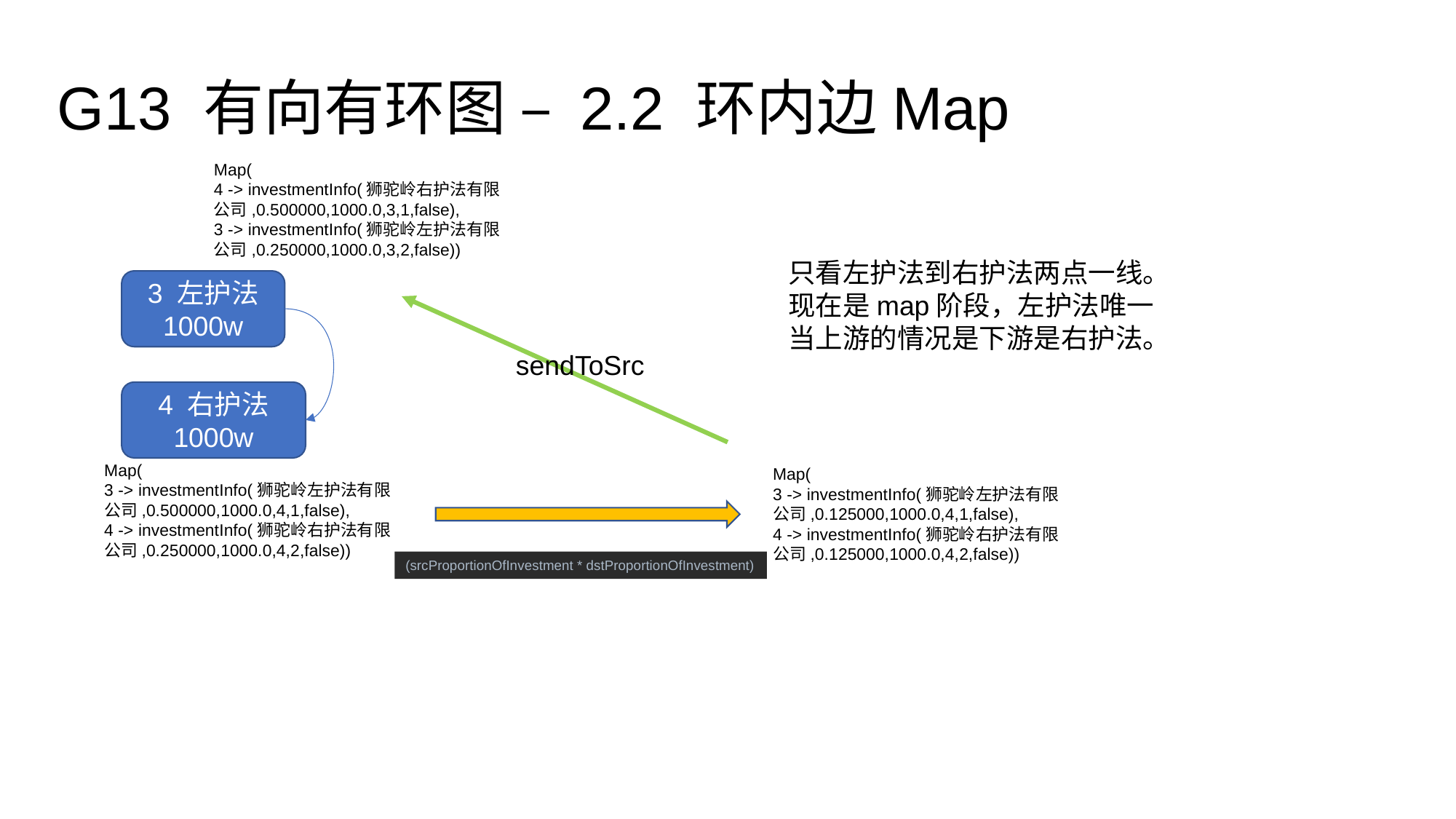

G13 有向有环图 – 2.2 环内边Map
Map(
4 -> investmentInfo(狮驼岭右护法有限公司,0.500000,1000.0,3,1,false),
3 -> investmentInfo(狮驼岭左护法有限公司,0.250000,1000.0,3,2,false))
只看左护法到右护法两点一线。
现在是map阶段，左护法唯一当上游的情况是下游是右护法。
3 左护法
1000w
sendToSrc
4 右护法
1000w
Map(
3 -> investmentInfo(狮驼岭左护法有限公司,0.500000,1000.0,4,1,false),
4 -> investmentInfo(狮驼岭右护法有限公司,0.250000,1000.0,4,2,false))
Map(
3 -> investmentInfo(狮驼岭左护法有限公司,0.125000,1000.0,4,1,false),
4 -> investmentInfo(狮驼岭右护法有限公司,0.125000,1000.0,4,2,false))

(srcProportionOfInvestment * dstProportionOfInvestment)